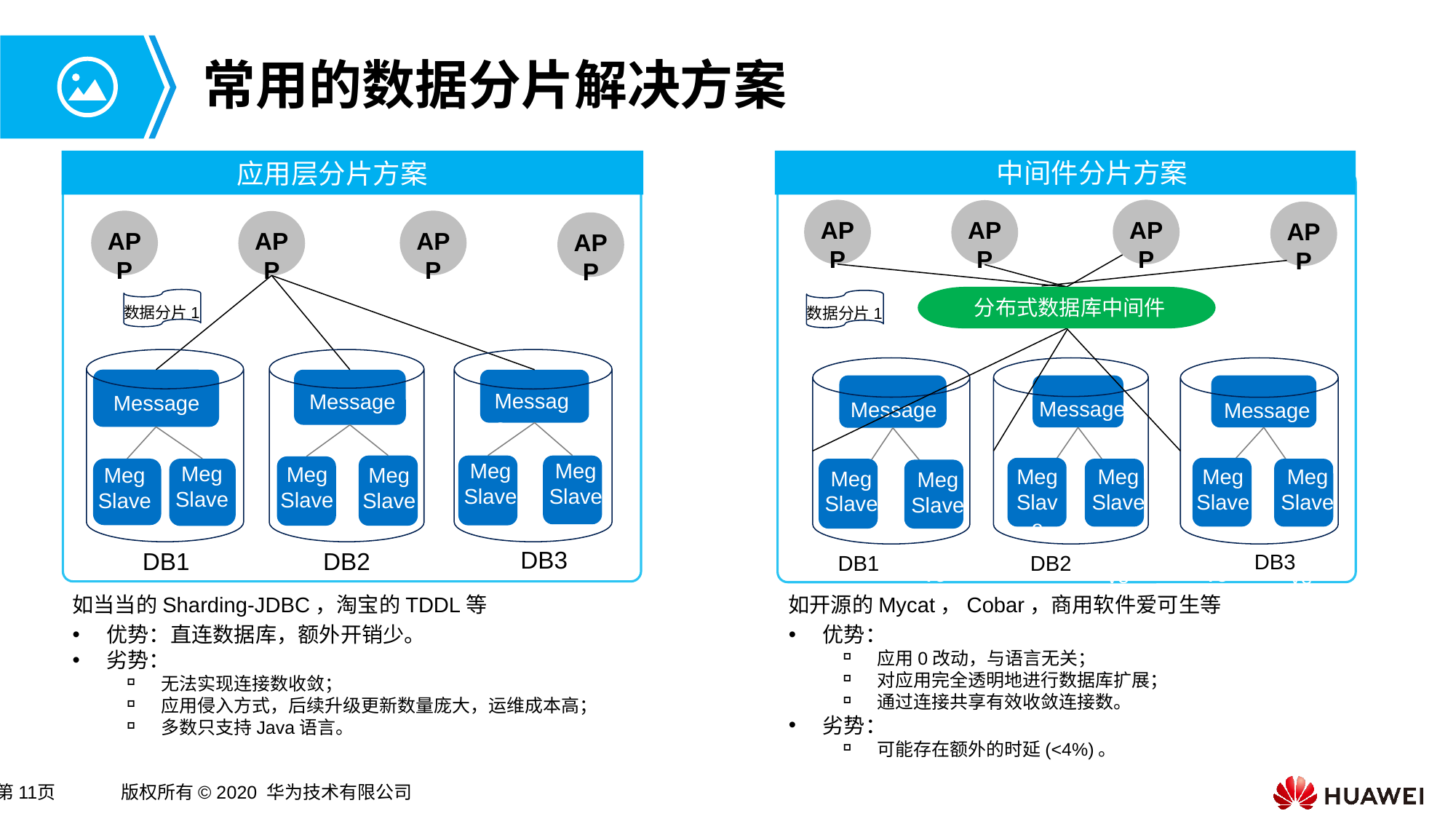

# 常用的数据分片解决方案

中间件分片方案
应用层分片方案

APP
APP
APP
APP
APP
APP
APP
APP

分布式数据库中间件
数据分片1
数据分片1

Message
Message
Message
Message
Message
Message
Meg
Slave
Meg
Slave
Meg
Slave
Meg
Slave

Meg
Slave
Meg
Slave

Meg
Slave

Meg
Slave
Meg
Slave
Meg
Slave

Meg
Slave

Meg
Slave
Meg
Slave
Meg
Slave
Meg
Slave
Meg
Slave
DB3
DB2
DB1
DB3
DB2
DB1
如当当的Sharding-JDBC，淘宝的TDDL等
如开源的Mycat，Cobar，商用软件爱可生等
优势：直连数据库，额外开销少。
劣势：
无法实现连接数收敛；
应用侵入方式，后续升级更新数量庞大，运维成本高；
多数只支持Java语言。
优势：
应用0改动，与语言无关；
对应用完全透明地进行数据库扩展；
通过连接共享有效收敛连接数。
劣势：
可能存在额外的时延(<4%)。